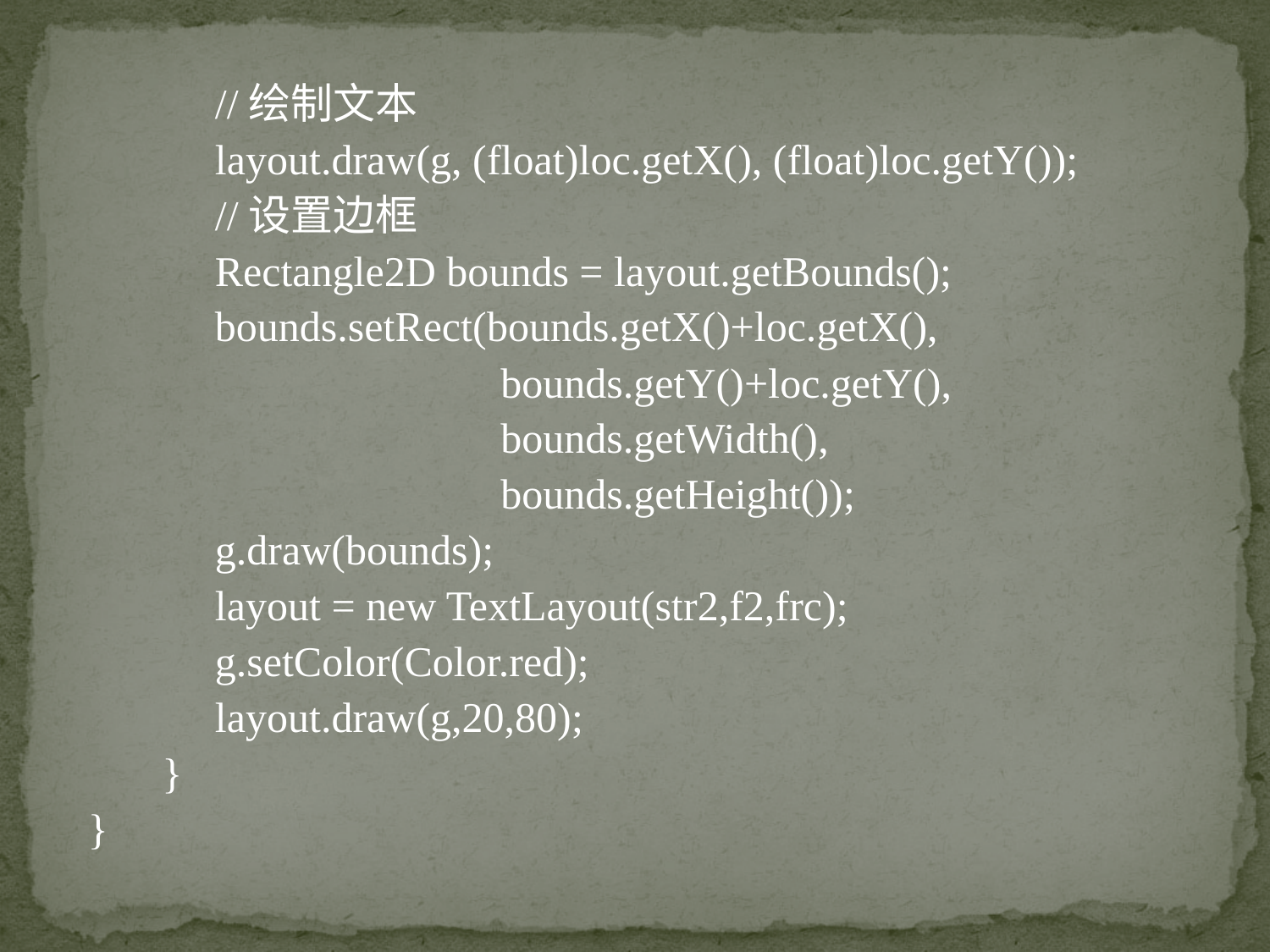

//绘制文本
	layout.draw(g, (float)loc.getX(), (float)loc.getY());
	//设置边框
	Rectangle2D bounds = layout.getBounds();
	bounds.setRect(bounds.getX()+loc.getX(),
			   bounds.getY()+loc.getY(),
			   bounds.getWidth(),
			   bounds.getHeight());
	g.draw(bounds);
	layout = new TextLayout(str2,f2,frc);
	g.setColor(Color.red);
	layout.draw(g,20,80);
       }
}